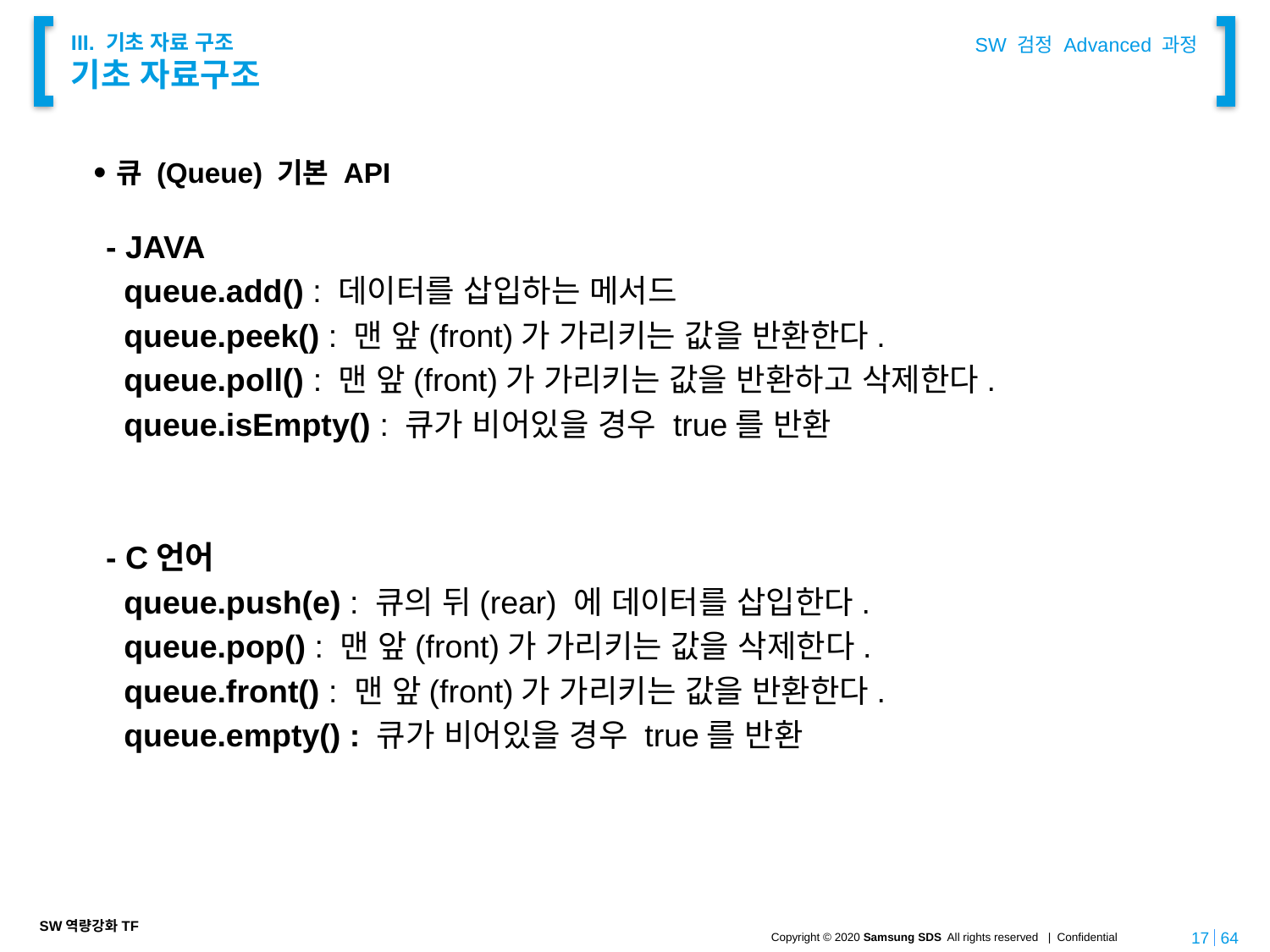

SW 검정 Advanced 과정
# III. 기초 자료 구조 기초 자료구조
큐 (Queue) 기본 API
- JAVA
  queue.add() : 데이터를 삽입하는 메서드
  queue.peek() : 맨 앞(front)가 가리키는 값을 반환한다.
  queue.poll() : 맨 앞(front)가 가리키는 값을 반환하고 삭제한다.
  queue.isEmpty() : 큐가 비어있을 경우 true를 반환

- C언어
  queue.push(e) : 큐의 뒤(rear) 에 데이터를 삽입한다.
  queue.pop() : 맨 앞(front)가 가리키는 값을 삭제한다.
  queue.front() : 맨 앞(front)가 가리키는 값을 반환한다.
  queue.empty() : 큐가 비어있을 경우 true를 반환